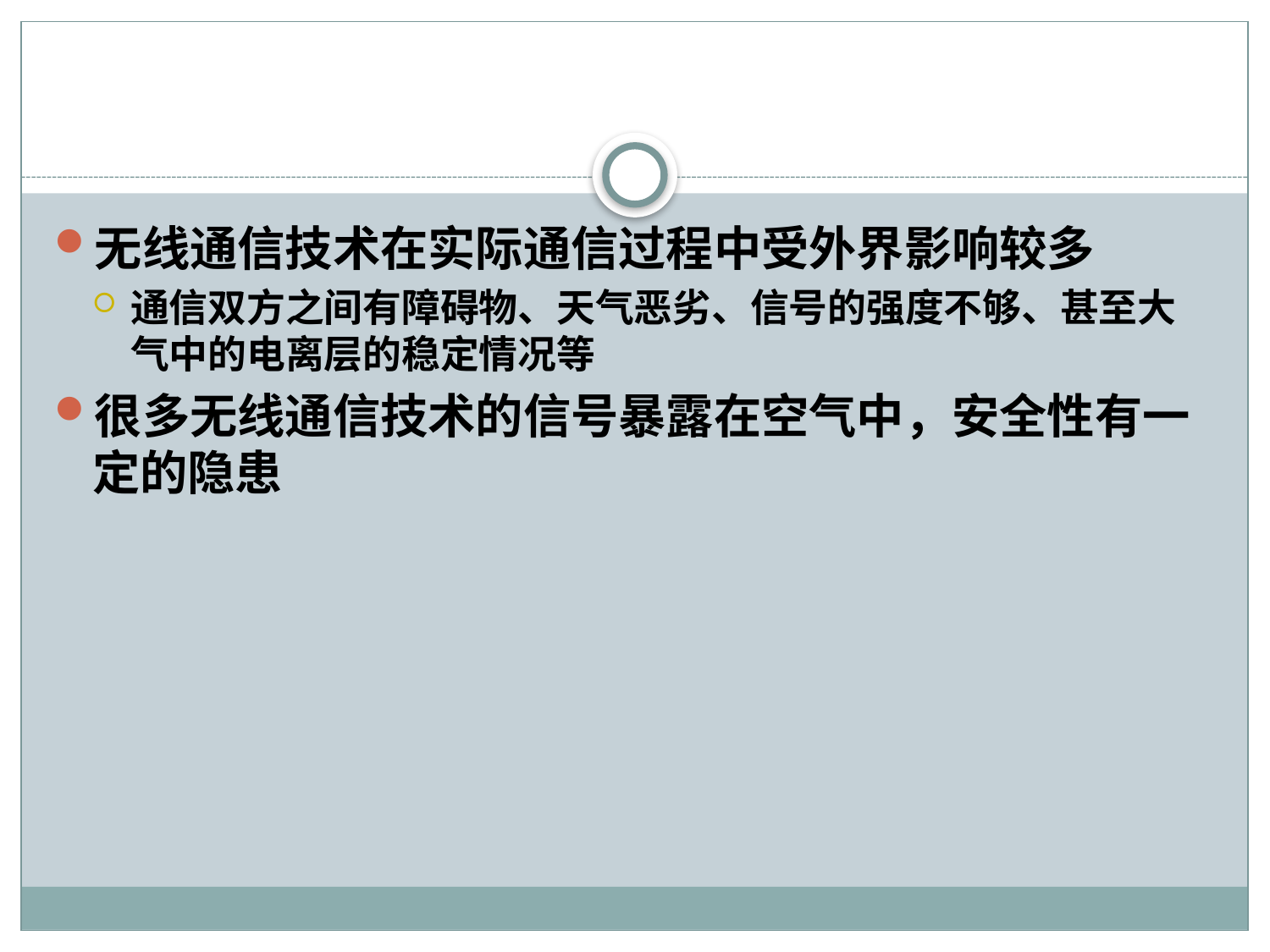

#
无线通信技术在实际通信过程中受外界影响较多
通信双方之间有障碍物、天气恶劣、信号的强度不够、甚至大气中的电离层的稳定情况等
很多无线通信技术的信号暴露在空气中，安全性有一定的隐患